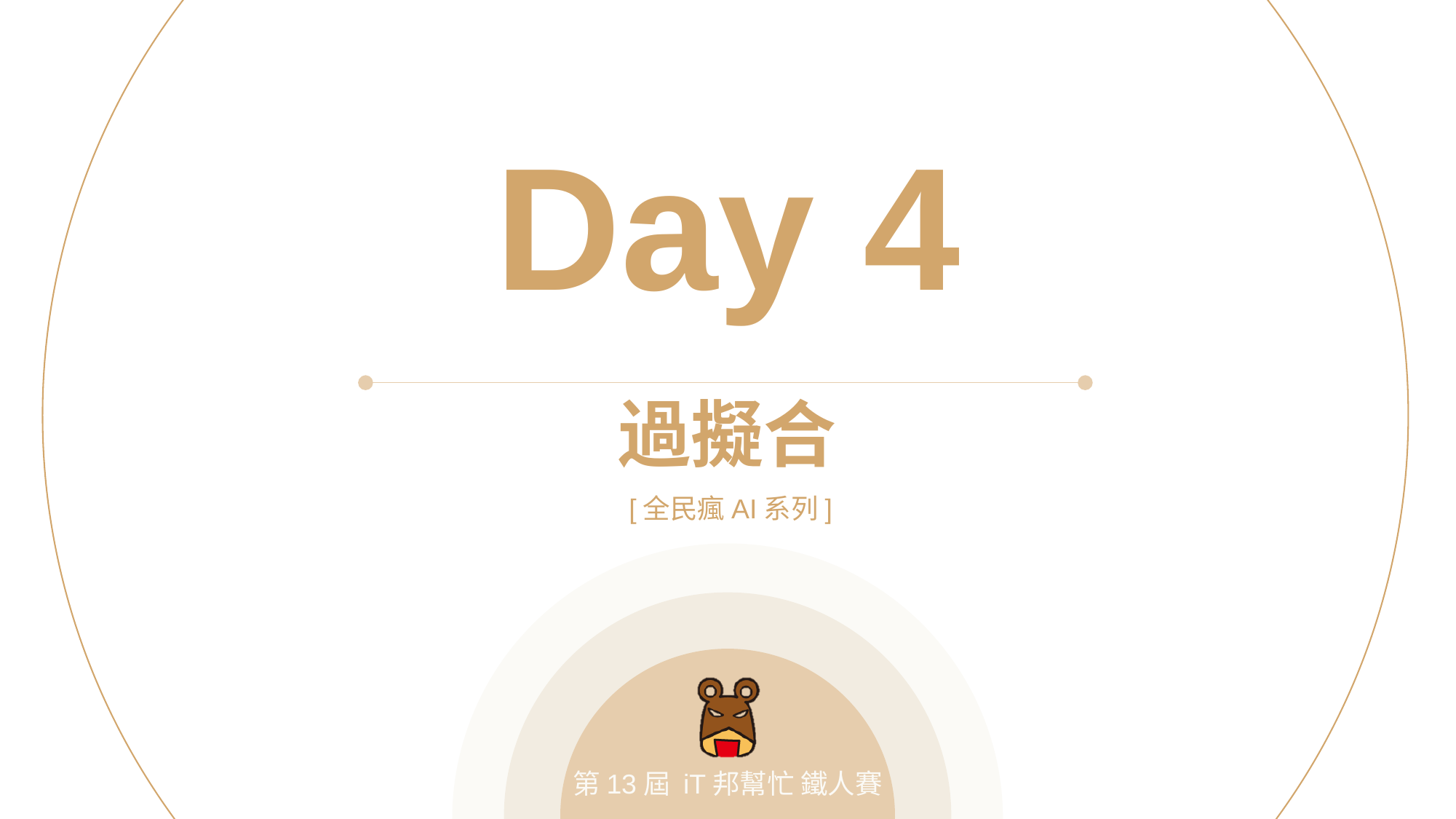

Day 4
過擬合
[全民瘋AI系列]
第13屆 iT邦幫忙 鐵人賽